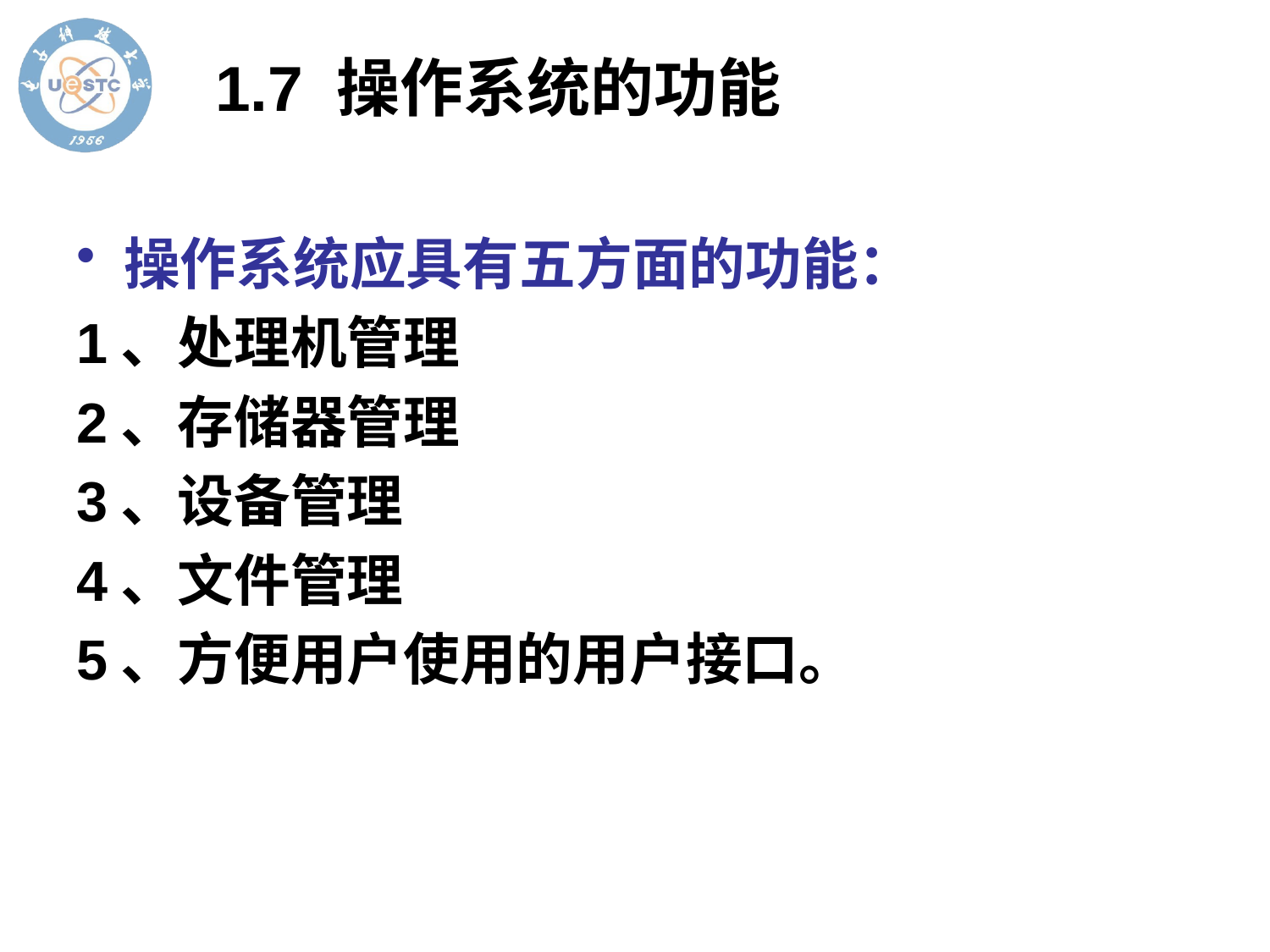

# 1.7 操作系统的功能
操作系统应具有五方面的功能：
1、处理机管理
2、存储器管理
3、设备管理
4、文件管理
5、方便用户使用的用户接口。